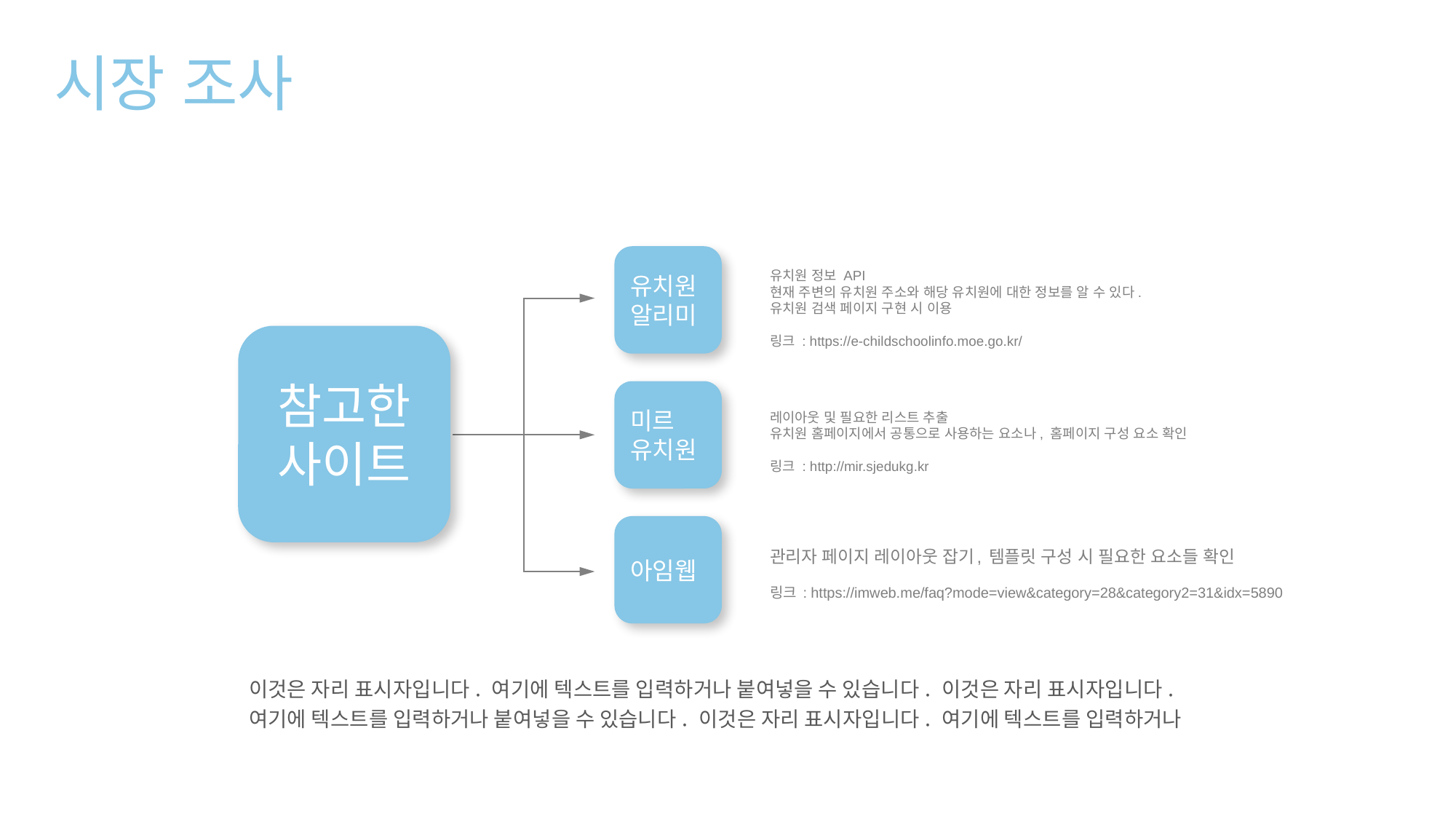

시장 조사
유치원
알리미
참고한
사이트
미르
유치원
아임웹
유치원 정보 API
현재 주변의 유치원 주소와 해당 유치원에 대한 정보를 알 수 있다.
유치원 검색 페이지 구현 시 이용

링크 : https://e-childschoolinfo.moe.go.kr/

레이아웃 및 필요한 리스트 추출
유치원 홈페이지에서 공통으로 사용하는 요소나, 홈페이지 구성 요소 확인

링크 : http://mir.sjedukg.kr
관리자 페이지 레이아웃 잡기, 템플릿 구성 시 필요한 요소들 확인

링크 : https://imweb.me/faq?mode=view&category=28&category2=31&idx=5890
이것은 자리 표시자입니다. 여기에 텍스트를 입력하거나 붙여넣을 수 있습니다. 이것은 자리 표시자입니다. 여기에 텍스트를 입력하거나 붙여넣을 수 있습니다. 이것은 자리 표시자입니다. 여기에 텍스트를 입력하거나